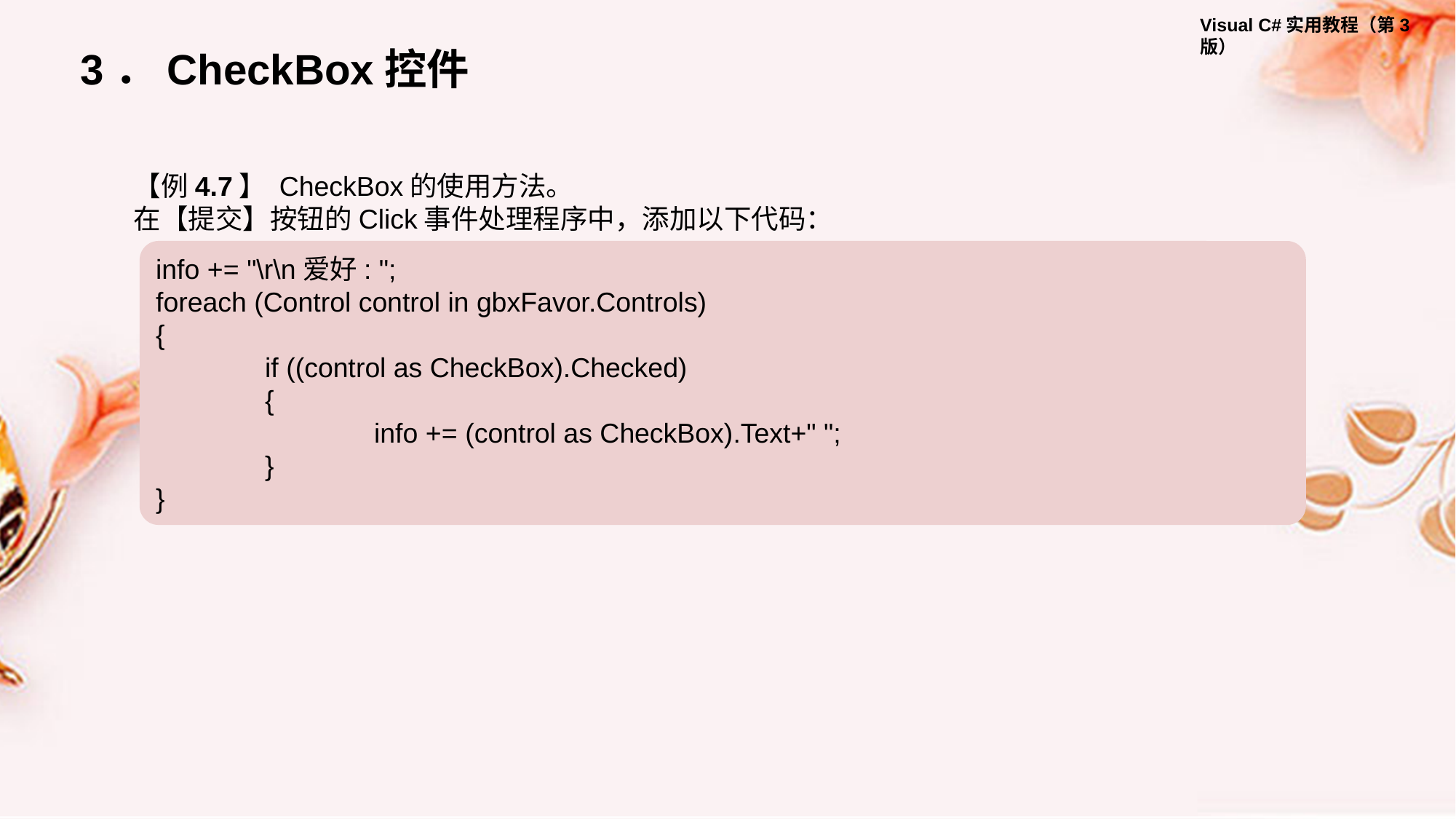

3．CheckBox控件
【例4.7】 CheckBox的使用方法。
在【提交】按钮的Click事件处理程序中，添加以下代码：
info += "\r\n爱好: ";
foreach (Control control in gbxFavor.Controls)
{
	if ((control as CheckBox).Checked)
	{
		info += (control as CheckBox).Text+" ";
	}
}